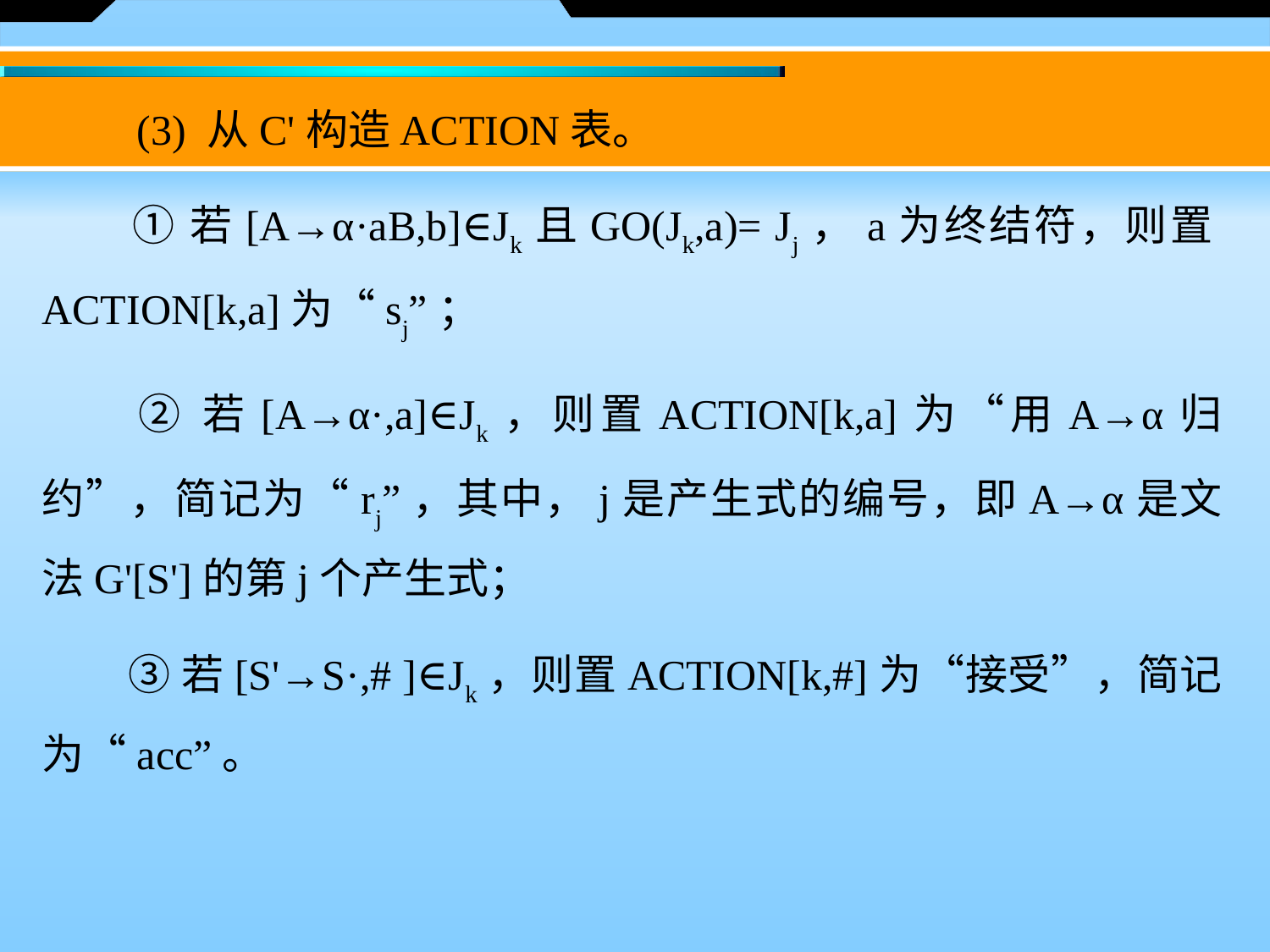

(3) 从C'构造ACTION表。
　　① 若[A→α·aB,b]∈Jk且GO(Jk,a)= Jj，a为终结符，则置ACTION[k,a]为“sj”；
　　② 若[A→α·,a]∈Jk，则置ACTION[k,a]为“用A→α归约”，简记为“rj”，其中，j是产生式的编号，即A→α是文法G'[S']的第j个产生式；
　　③ 若[S'→S·,# ]∈Jk，则置ACTION[k,#]为“接受”，简记为“acc”。